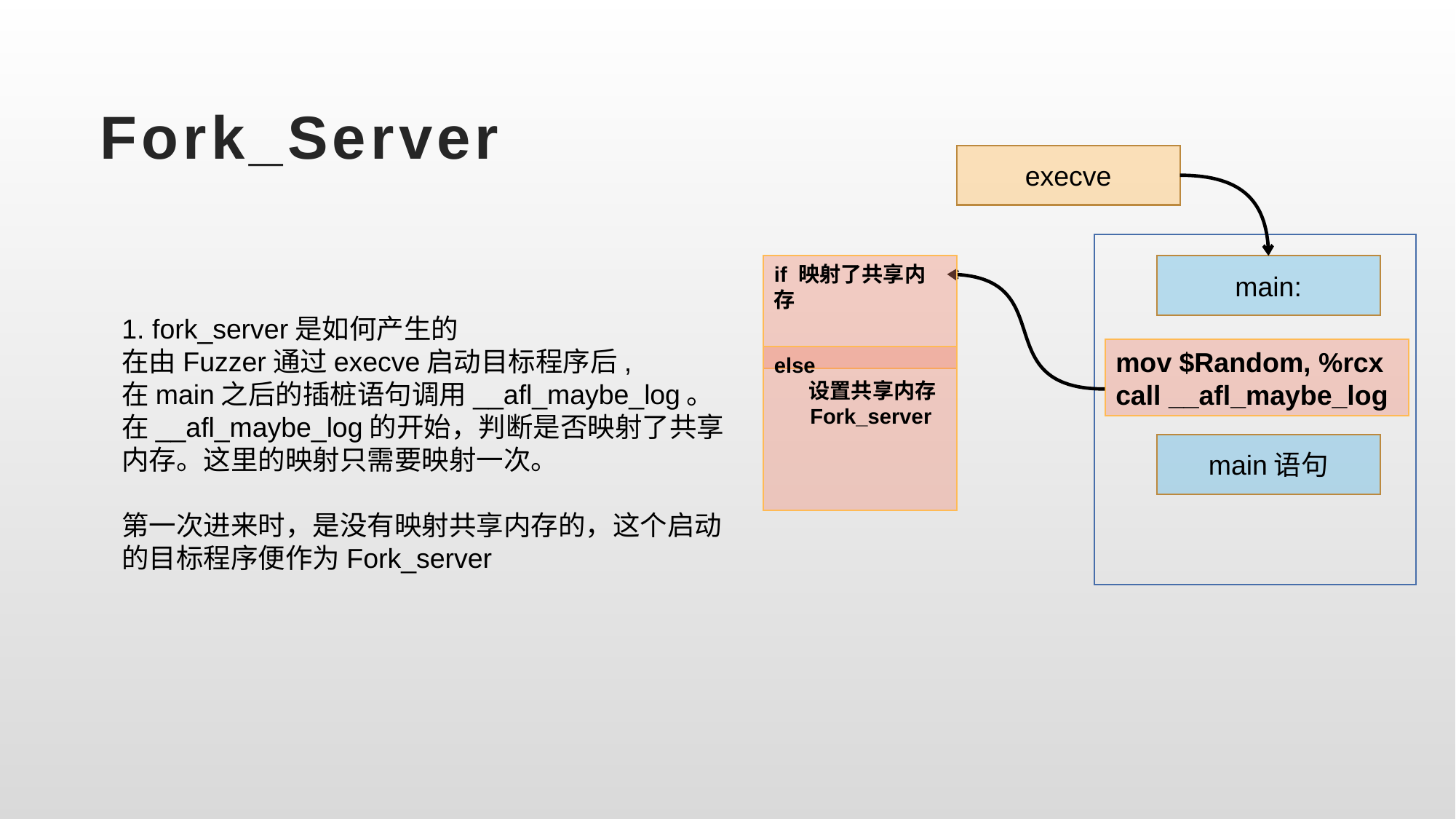

# Fork_Server
execve

if 映射了共享内存

main:
1. fork_server是如何产生的
在由Fuzzer通过execve启动目标程序后,
在main之后的插桩语句调用__afl_maybe_log。
在__afl_maybe_log的开始，判断是否映射了共享内存。这里的映射只需要映射一次。

第一次进来时，是没有映射共享内存的，这个启动的目标程序便作为Fork_server

mov $Random, %rcx
call __afl_maybe_log
else
      设置共享内存
      Fork_server

main语句